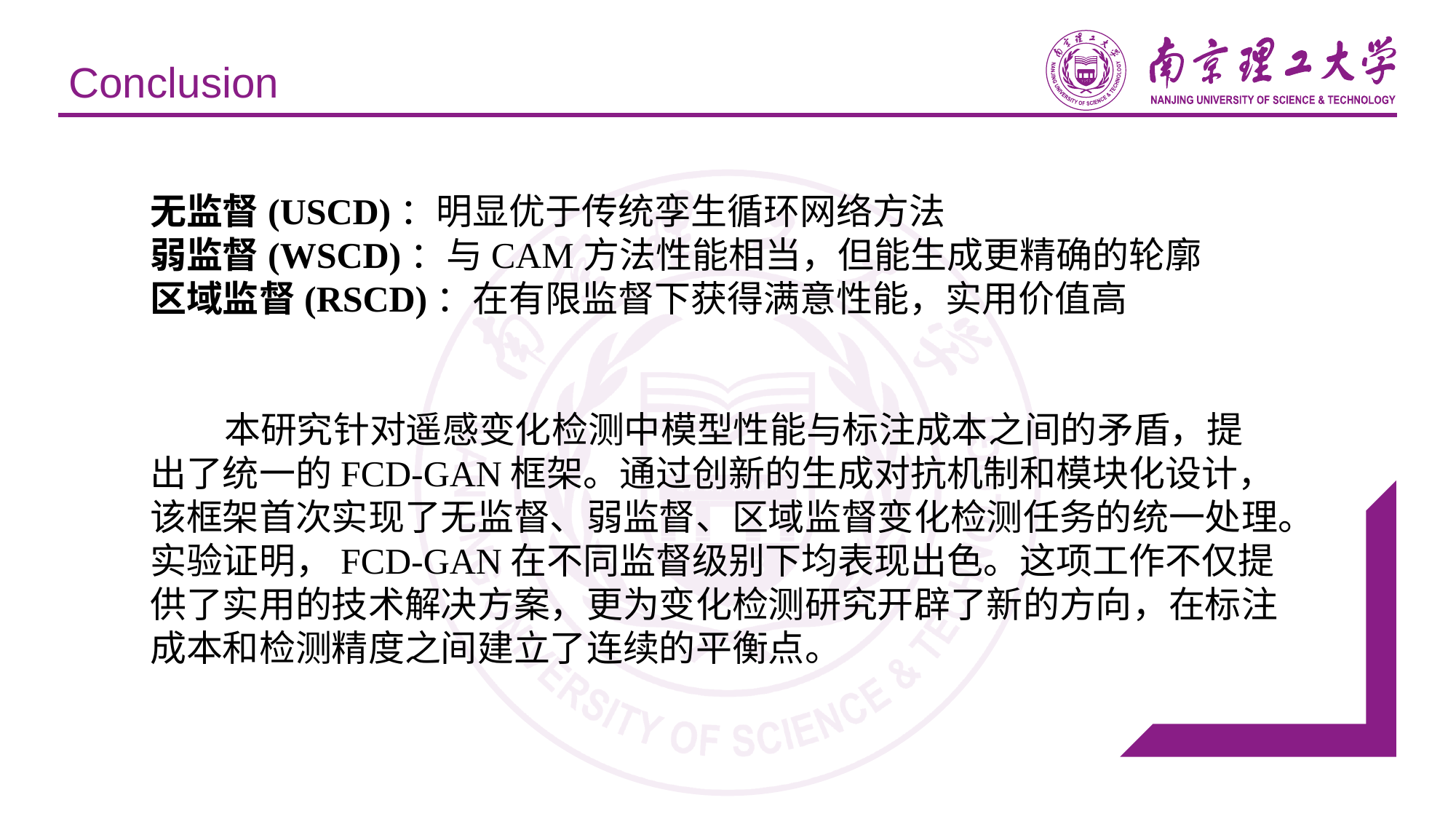

# Conclusion
无监督(USCD)：明显优于传统孪生循环网络方法
弱监督(WSCD)：与CAM方法性能相当，但能生成更精确的轮廓
区域监督(RSCD)：在有限监督下获得满意性能，实用价值高

        本研究针对遥感变化检测中模型性能与标注成本之间的矛盾，提出了统一的FCD-GAN框架。通过创新的生成对抗机制和模块化设计，该框架首次实现了无监督、弱监督、区域监督变化检测任务的统一处理。实验证明，FCD-GAN在不同监督级别下均表现出色。这项工作不仅提供了实用的技术解决方案，更为变化检测研究开辟了新的方向，在标注成本和检测精度之间建立了连续的平衡点。